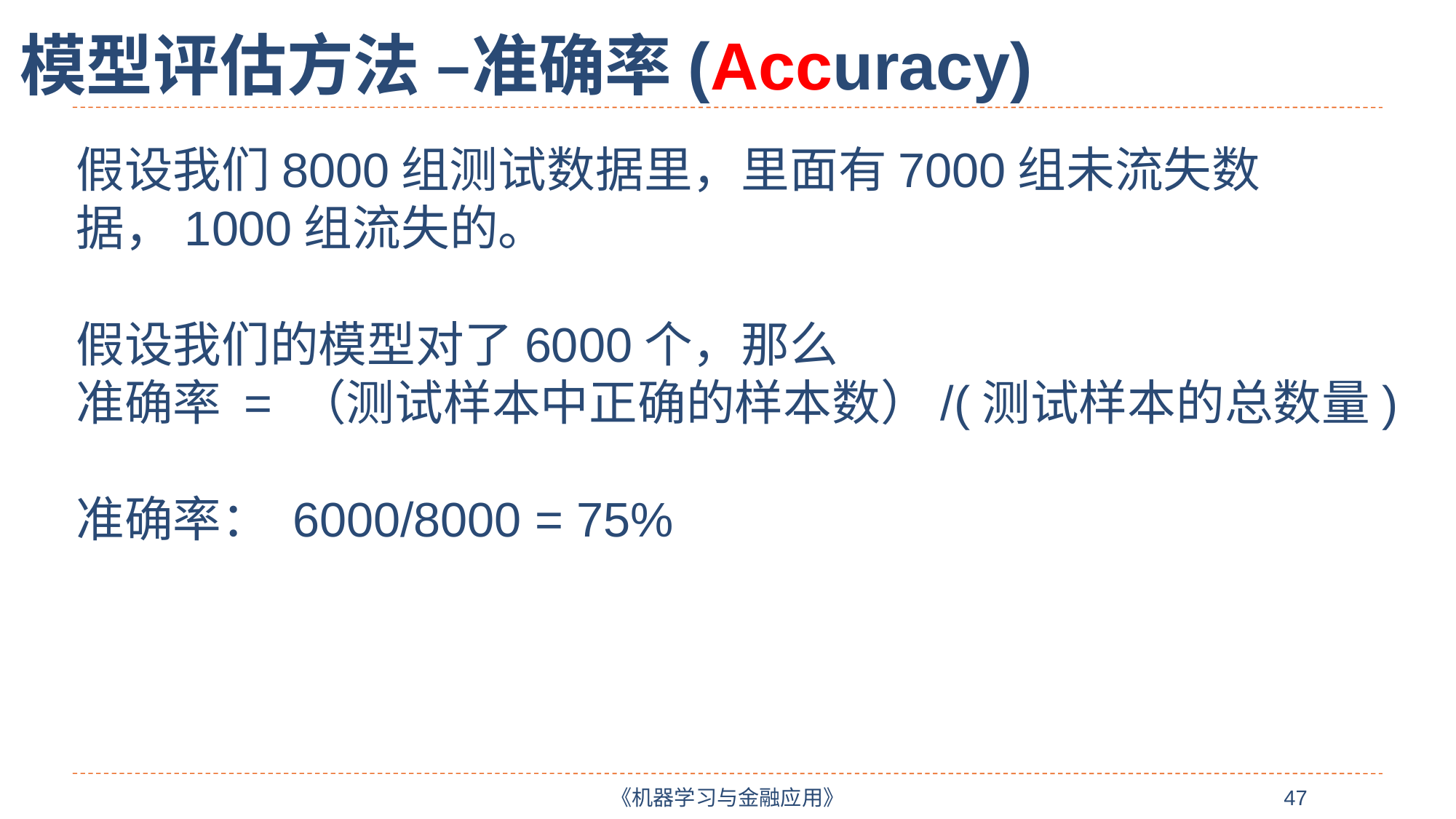

模型评估方法 –准确率(Accuracy)
假设我们8000组测试数据里，里面有7000组未流失数据，1000组流失的。

假设我们的模型对了6000个，那么
准确率 = （测试样本中正确的样本数）/(测试样本的总数量)

准确率： 6000/8000 = 75%